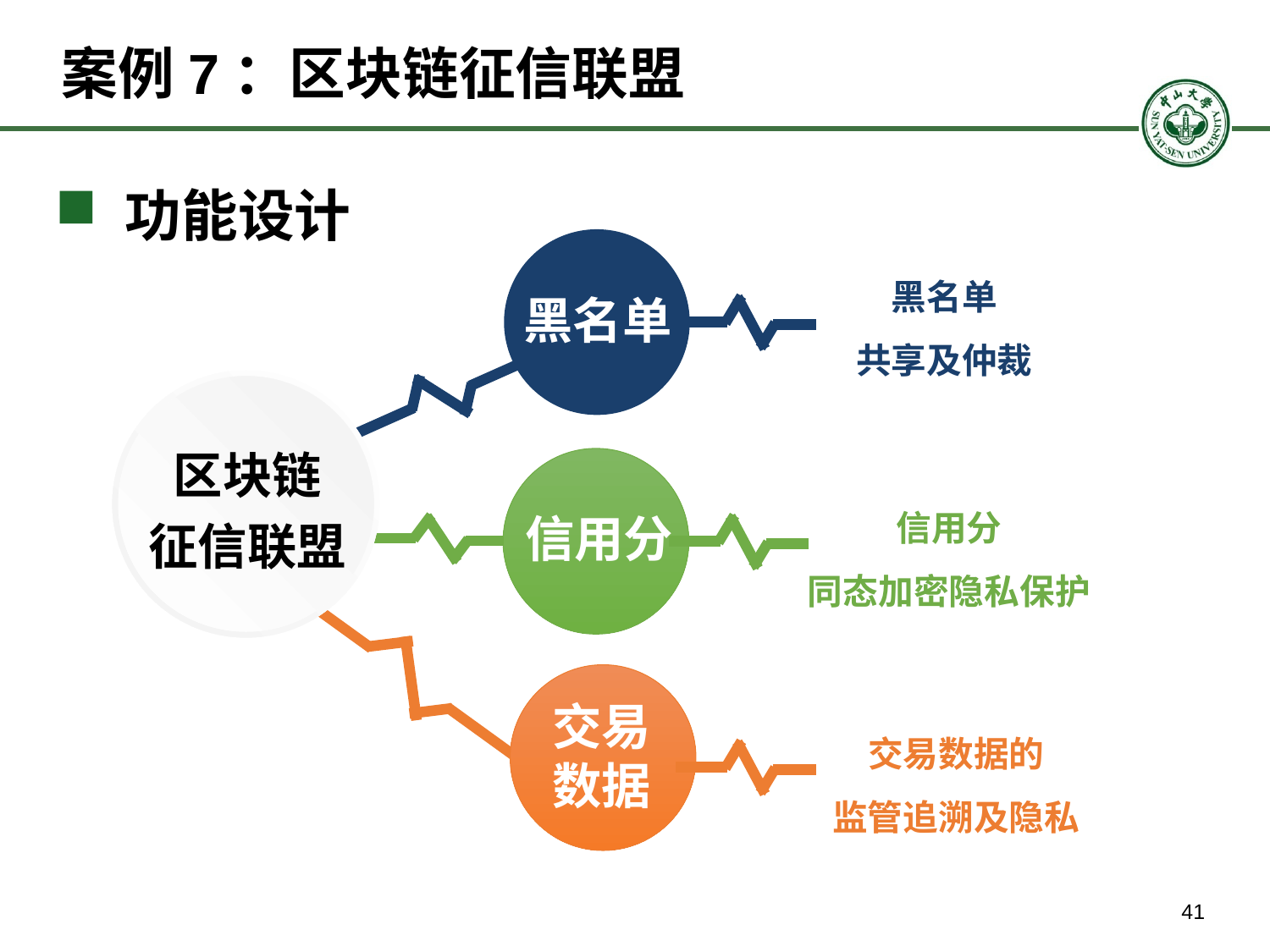

# 案例7：区块链征信联盟
 功能设计

黑名单
共享及仲裁
黑名单

区块链
征信联盟

信用分
同态加密隐私保护
信用分

交易
数据
交易数据的
监管追溯及隐私